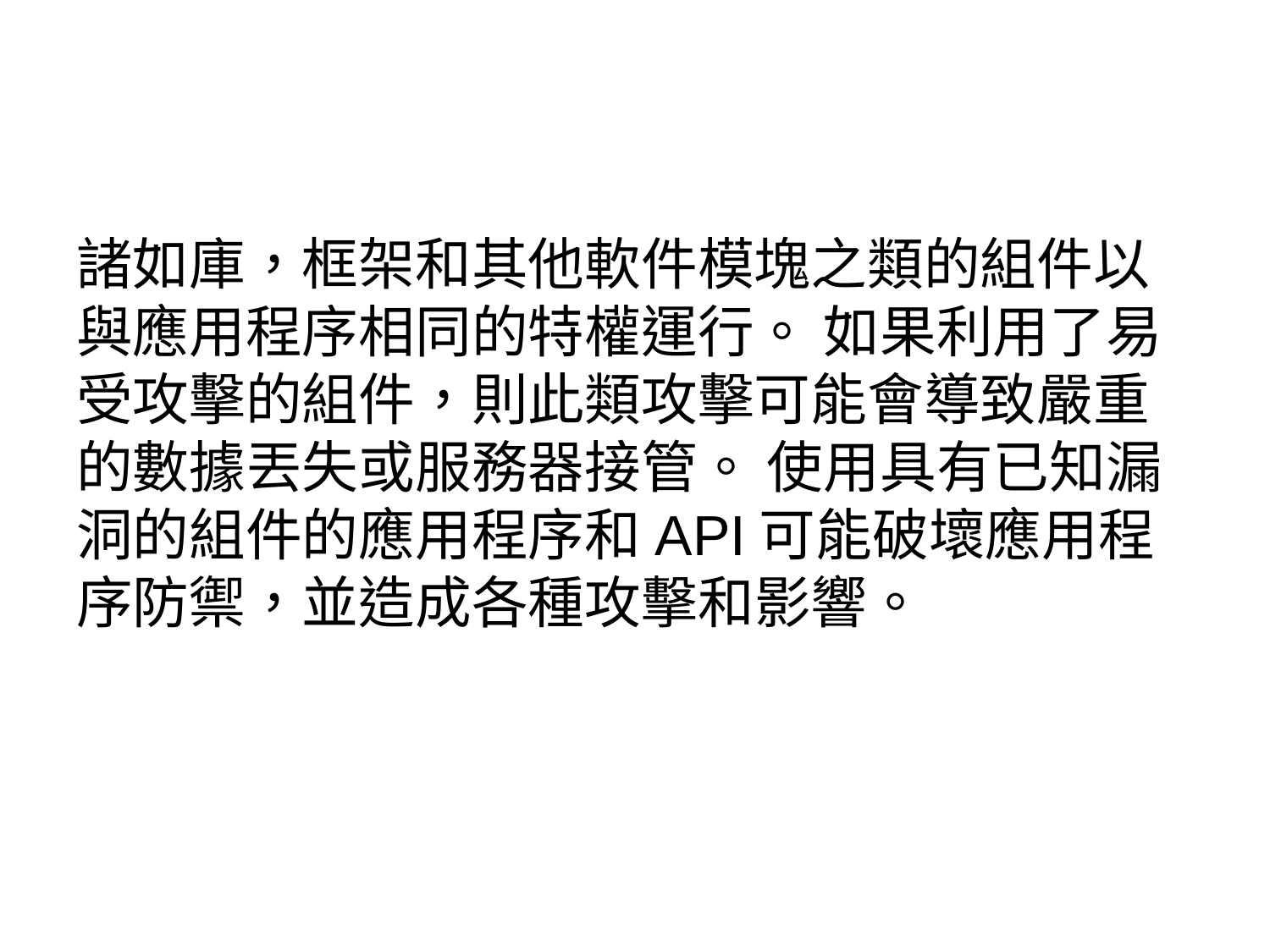

#
諸如庫，框架和其他軟件模塊之類的組件以與應用程序相同的特權運行。 如果利用了易受攻擊的組件，則此類攻擊可能會導致嚴重的數據丟失或服務器接管。 使用具有已知漏洞的組件的應用程序和API可能破壞應用程序防禦，並造成各種攻擊和影響。